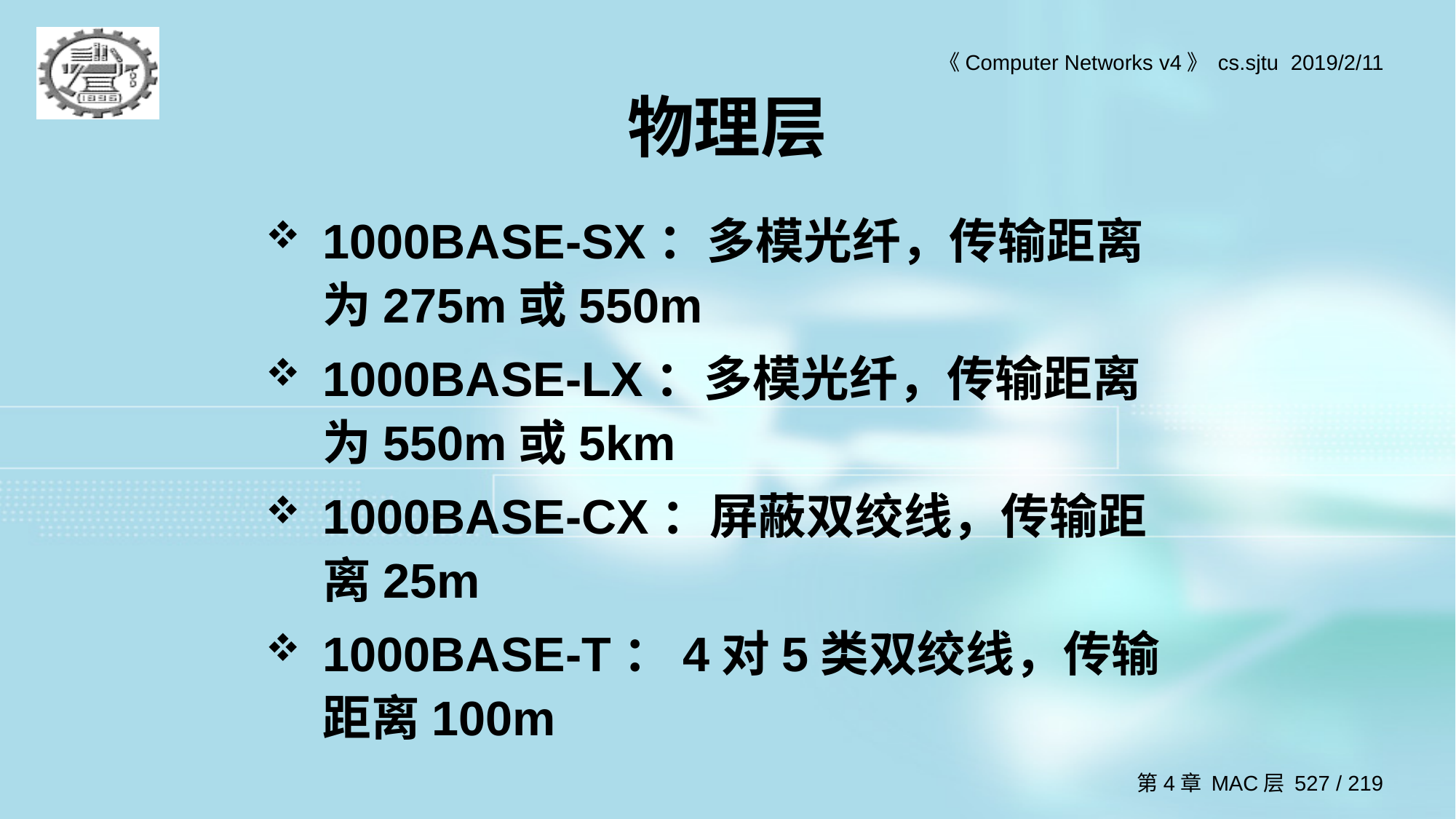

# 物理层
1000BASE-SX：多模光纤，传输距离为275m或550m
1000BASE-LX：多模光纤，传输距离为550m或5km
1000BASE-CX：屏蔽双绞线，传输距离25m
1000BASE-T：4对5类双绞线，传输距离100m